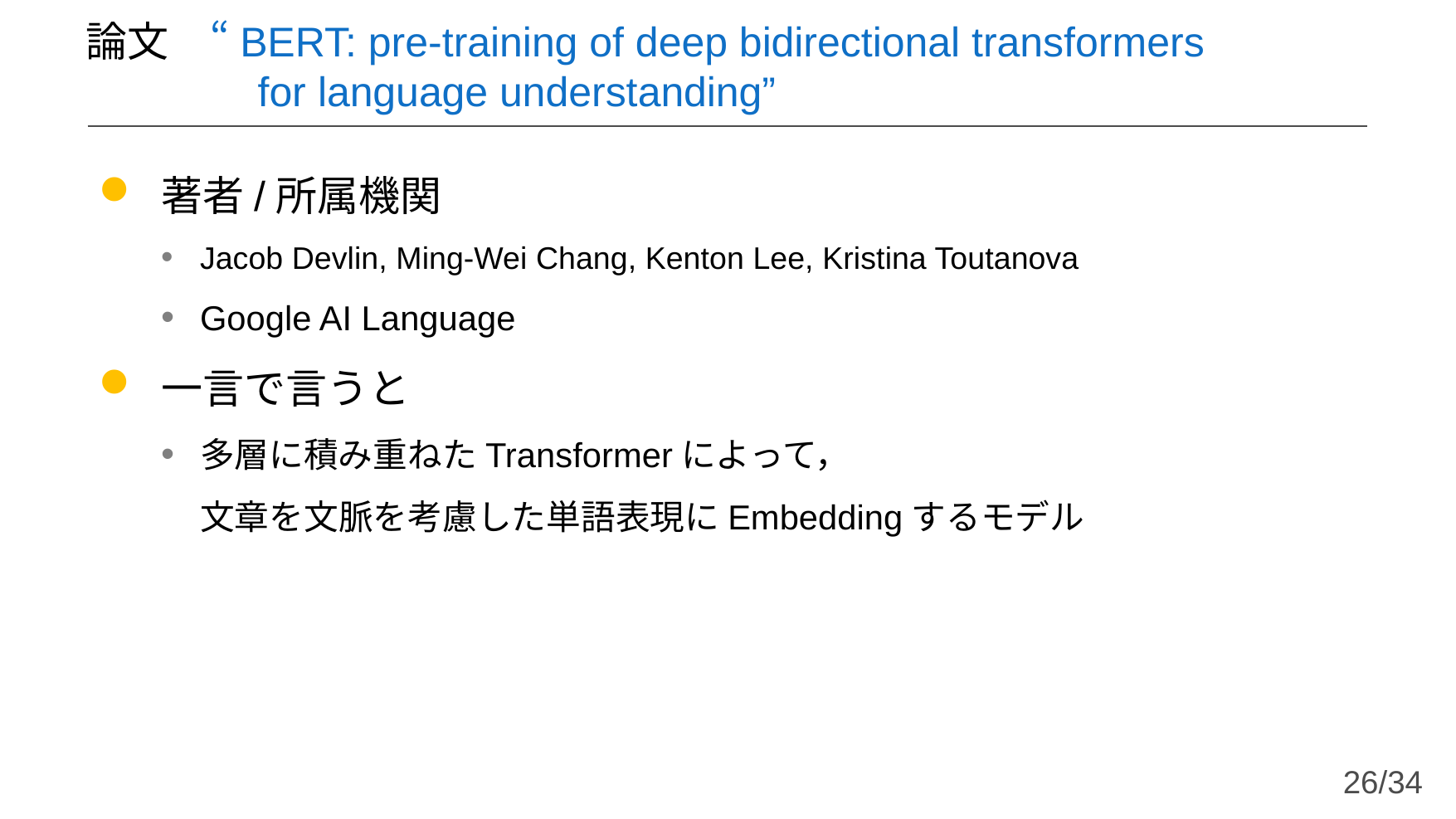

# 論文　“BERT: pre-training of deep bidirectional transformers 　　　    for language understanding”
著者/所属機関
Jacob Devlin, Ming-Wei Chang, Kenton Lee, Kristina Toutanova
Google AI Language
一言で言うと
多層に積み重ねたTransformerによって，
文章を文脈を考慮した単語表現にEmbeddingするモデル
26/34